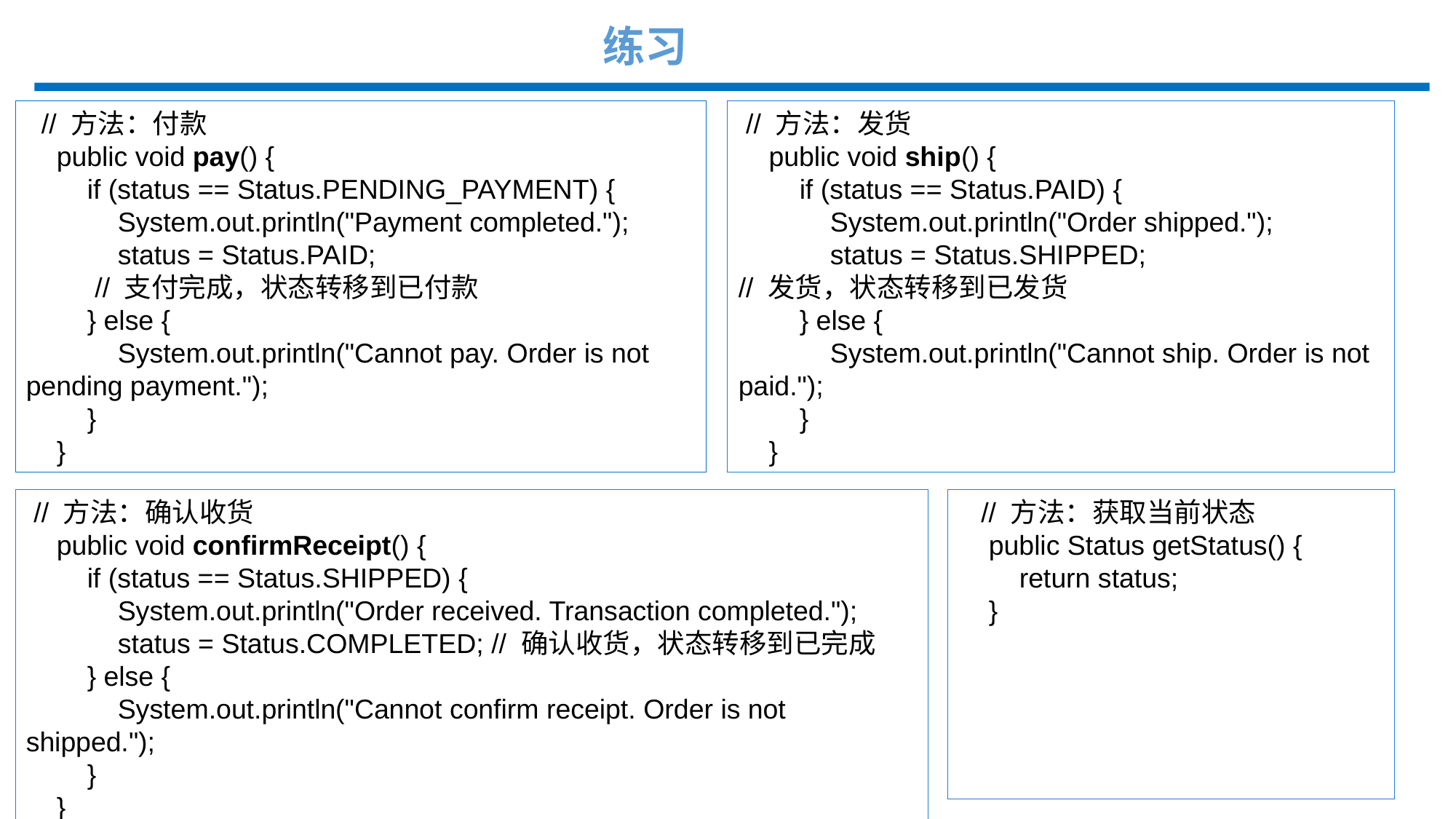

练习
  // 方法：付款
    public void pay() {
        if (status == Status.PENDING_PAYMENT) {
            System.out.println("Payment completed.");
            status = Status.PAID;
         // 支付完成，状态转移到已付款
        } else {
            System.out.println("Cannot pay. Order is not pending payment.");
        }
    }
 // 方法：发货
    public void ship() {
        if (status == Status.PAID) {
            System.out.println("Order shipped.");
            status = Status.SHIPPED;
// 发货，状态转移到已发货
        } else {
            System.out.println("Cannot ship. Order is not paid.");
        }
    }
 // 方法：确认收货
    public void confirmReceipt() {
        if (status == Status.SHIPPED) {
            System.out.println("Order received. Transaction completed.");
            status = Status.COMPLETED; // 确认收货，状态转移到已完成
        } else {
            System.out.println("Cannot confirm receipt. Order is not shipped.");
        }
    }
   // 方法：获取当前状态
    public Status getStatus() {
        return status;
    }